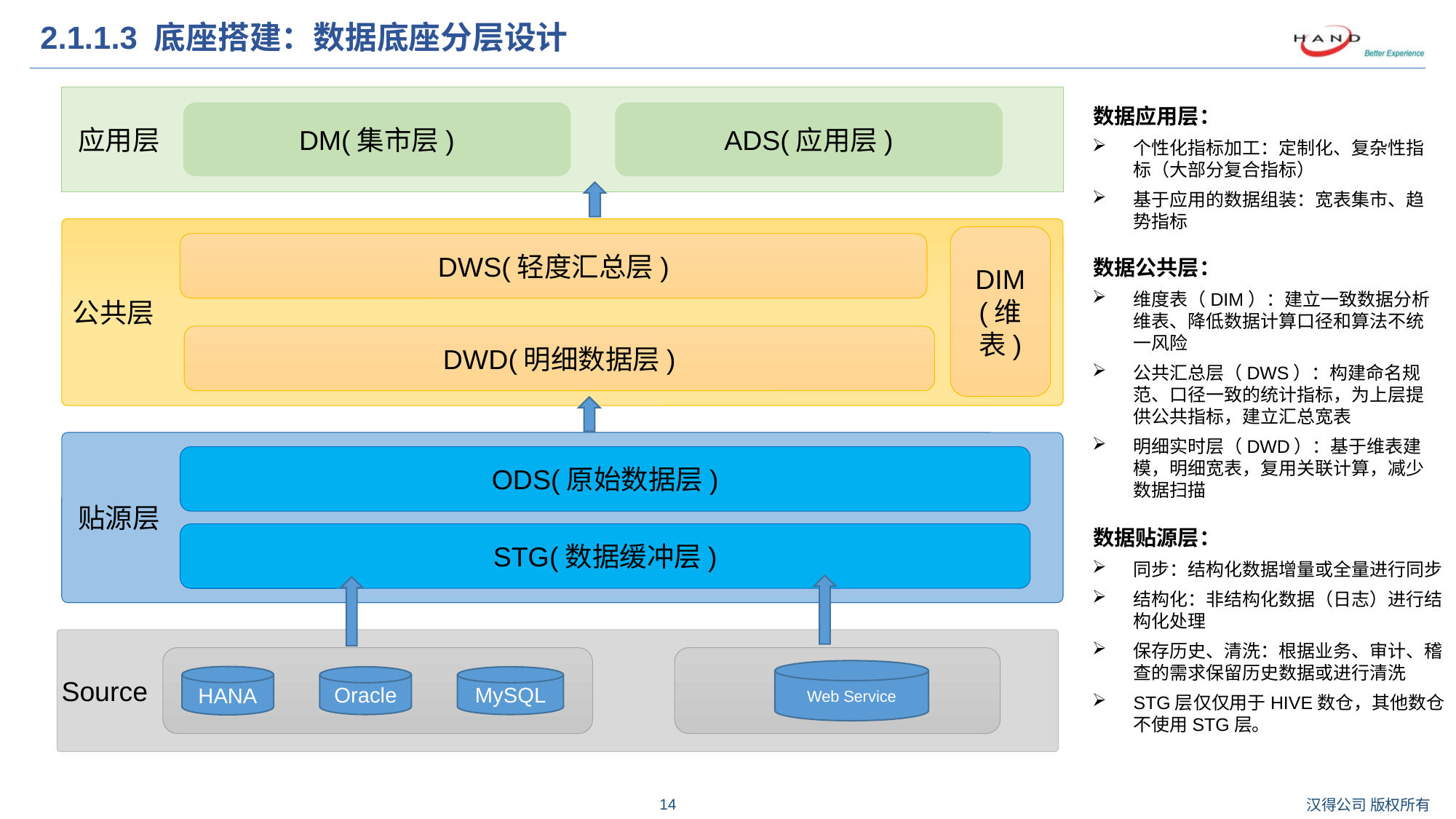

# 2.1.1.3 底座搭建：数据底座分层设计

 应用层
DM(集市层)
ADS(应用层)
数据应用层：
个性化指标加工：定制化、复杂性指标（大部分复合指标）
基于应用的数据组装：宽表集市、趋势指标

 公共层
DIM
(维表)
DWS(轻度汇总层)
DWD(明细数据层)
数据公共层：
维度表（DIM）：建立一致数据分析维表、降低数据计算口径和算法不统一风险
公共汇总层（DWS）：构建命名规范、口径一致的统计指标，为上层提供公共指标，建立汇总宽表
明细实时层（DWD）：基于维表建模，明细宽表，复用关联计算，减少数据扫描

 贴源层
ODS(原始数据层)
STG(数据缓冲层)
数据贴源层：
同步：结构化数据增量或全量进行同步
结构化：非结构化数据（日志）进行结构化处理
保存历史、清洗：根据业务、审计、稽查的需求保留历史数据或进行清洗
STG层仅仅用于HIVE数仓，其他数仓不使用STG层。

Source

HANA
Oracle
MySQL

Web Service